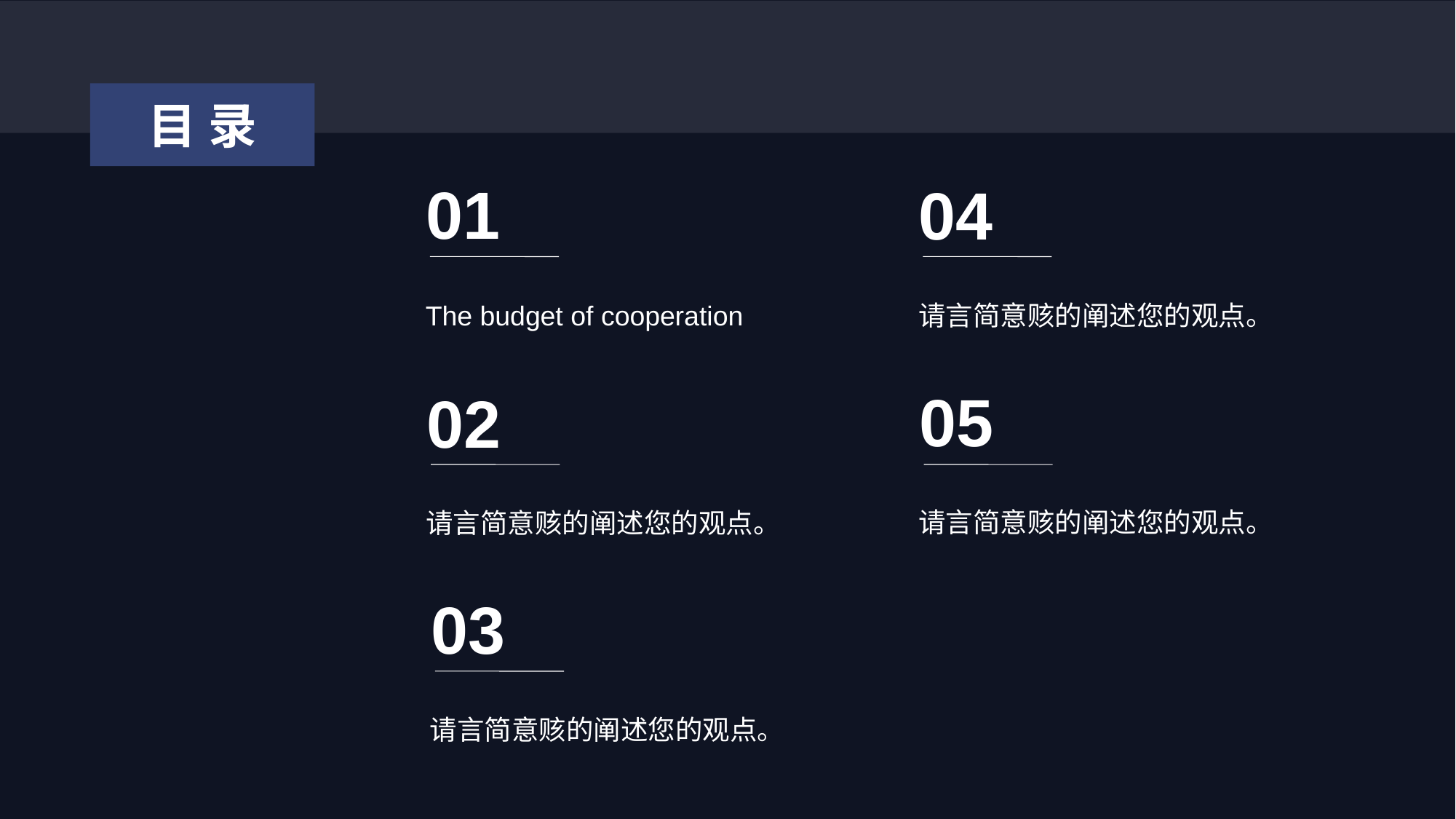

目录
01
04
The budget of cooperation
请言简意赅的阐述您的观点。
05
02
请言简意赅的阐述您的观点。
请言简意赅的阐述您的观点。
03
请言简意赅的阐述您的观点。